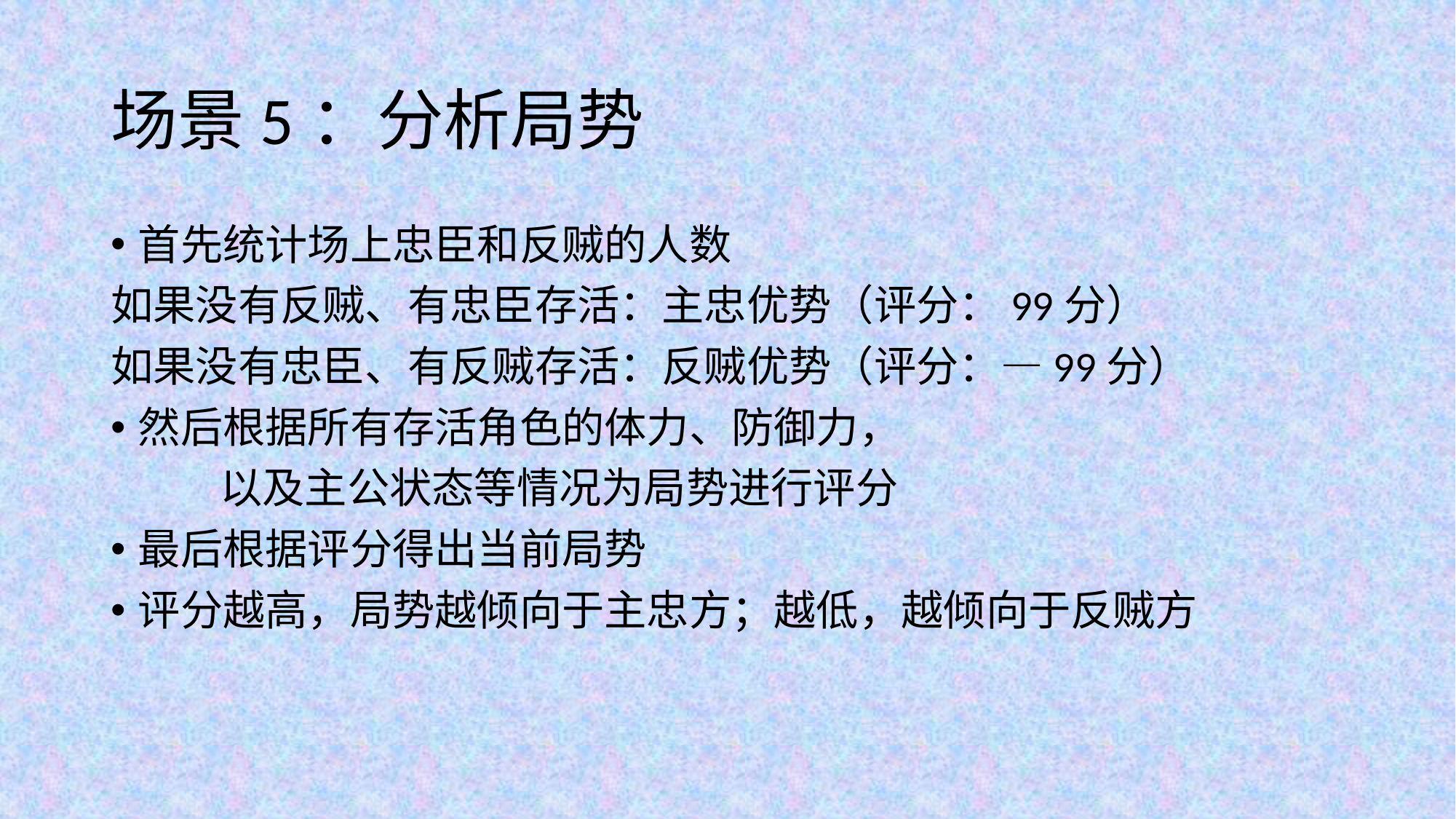

# 场景5：分析局势
首先统计场上忠臣和反贼的人数
如果没有反贼、有忠臣存活：主忠优势（评分：99分）
如果没有忠臣、有反贼存活：反贼优势（评分：―99分）
然后根据所有存活角色的体力、防御力，
	以及主公状态等情况为局势进行评分
最后根据评分得出当前局势
评分越高，局势越倾向于主忠方；越低，越倾向于反贼方